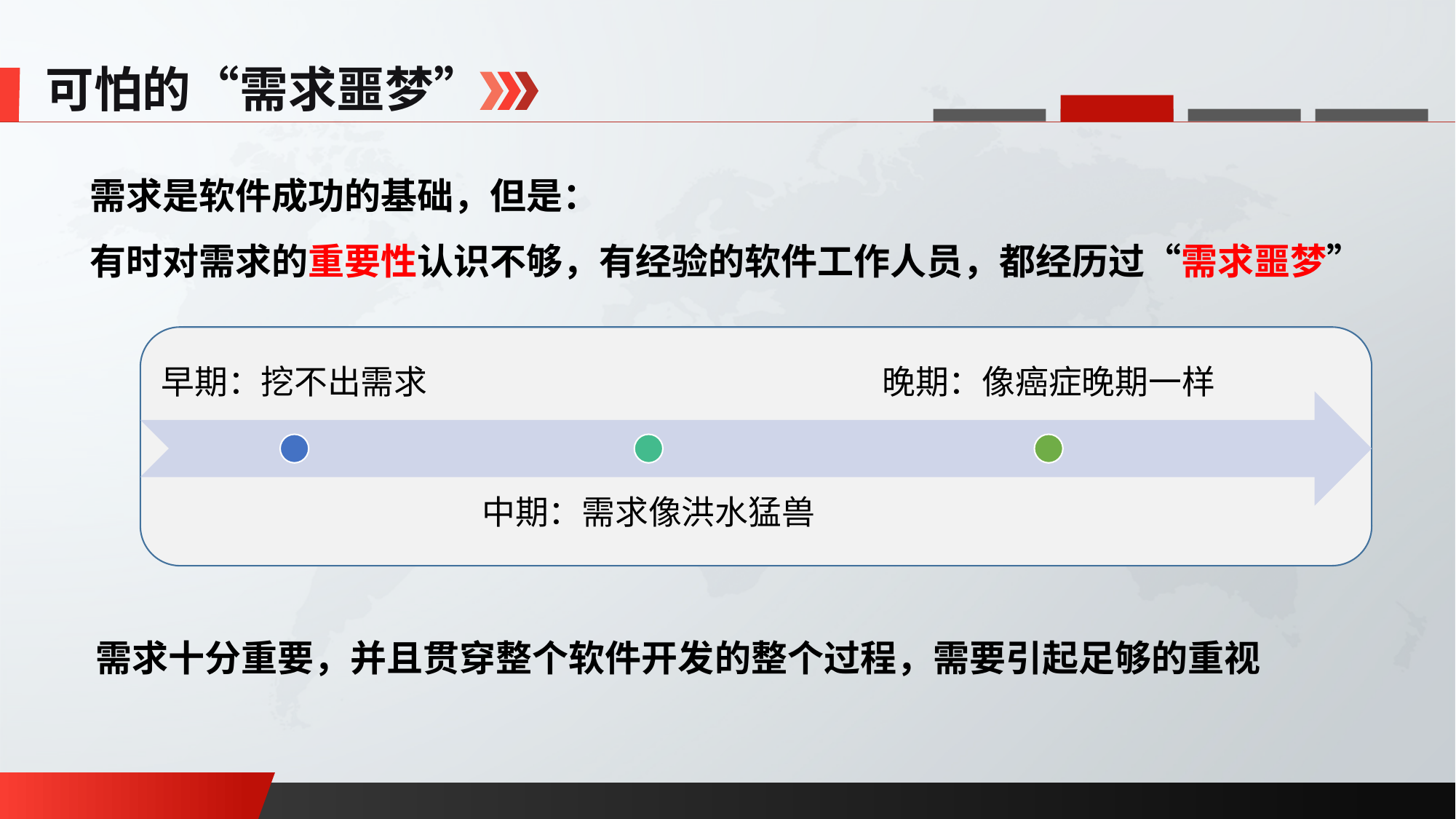

可怕的“需求噩梦”

需求是软件成功的基础，但是：
有时对需求的重要性认识不够，有经验的软件工作人员，都经历过“需求噩梦”
早期：挖不出需求
中期：需求像洪水猛兽
晚期：像癌症晚期一样

需求十分重要，并且贯穿整个软件开发的整个过程，需要引起足够的重视